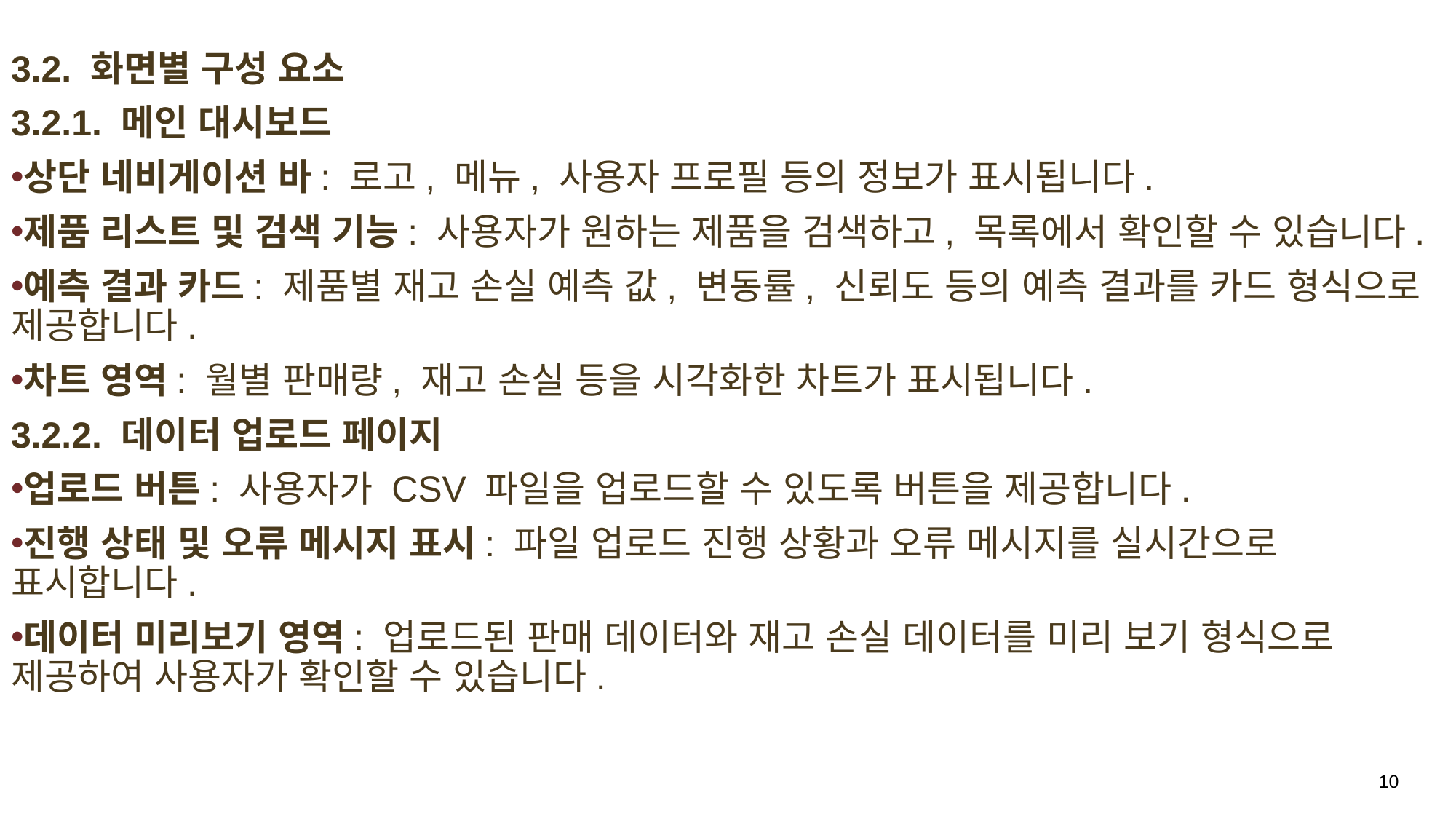

3.2. 화면별 구성 요소
3.2.1. 메인 대시보드
상단 네비게이션 바: 로고, 메뉴, 사용자 프로필 등의 정보가 표시됩니다.
제품 리스트 및 검색 기능: 사용자가 원하는 제품을 검색하고, 목록에서 확인할 수 있습니다.
예측 결과 카드: 제품별 재고 손실 예측 값, 변동률, 신뢰도 등의 예측 결과를 카드 형식으로 제공합니다.
차트 영역: 월별 판매량, 재고 손실 등을 시각화한 차트가 표시됩니다.
3.2.2. 데이터 업로드 페이지
업로드 버튼: 사용자가 CSV 파일을 업로드할 수 있도록 버튼을 제공합니다.
진행 상태 및 오류 메시지 표시: 파일 업로드 진행 상황과 오류 메시지를 실시간으로 표시합니다.
데이터 미리보기 영역: 업로드된 판매 데이터와 재고 손실 데이터를 미리 보기 형식으로 제공하여 사용자가 확인할 수 있습니다.
10